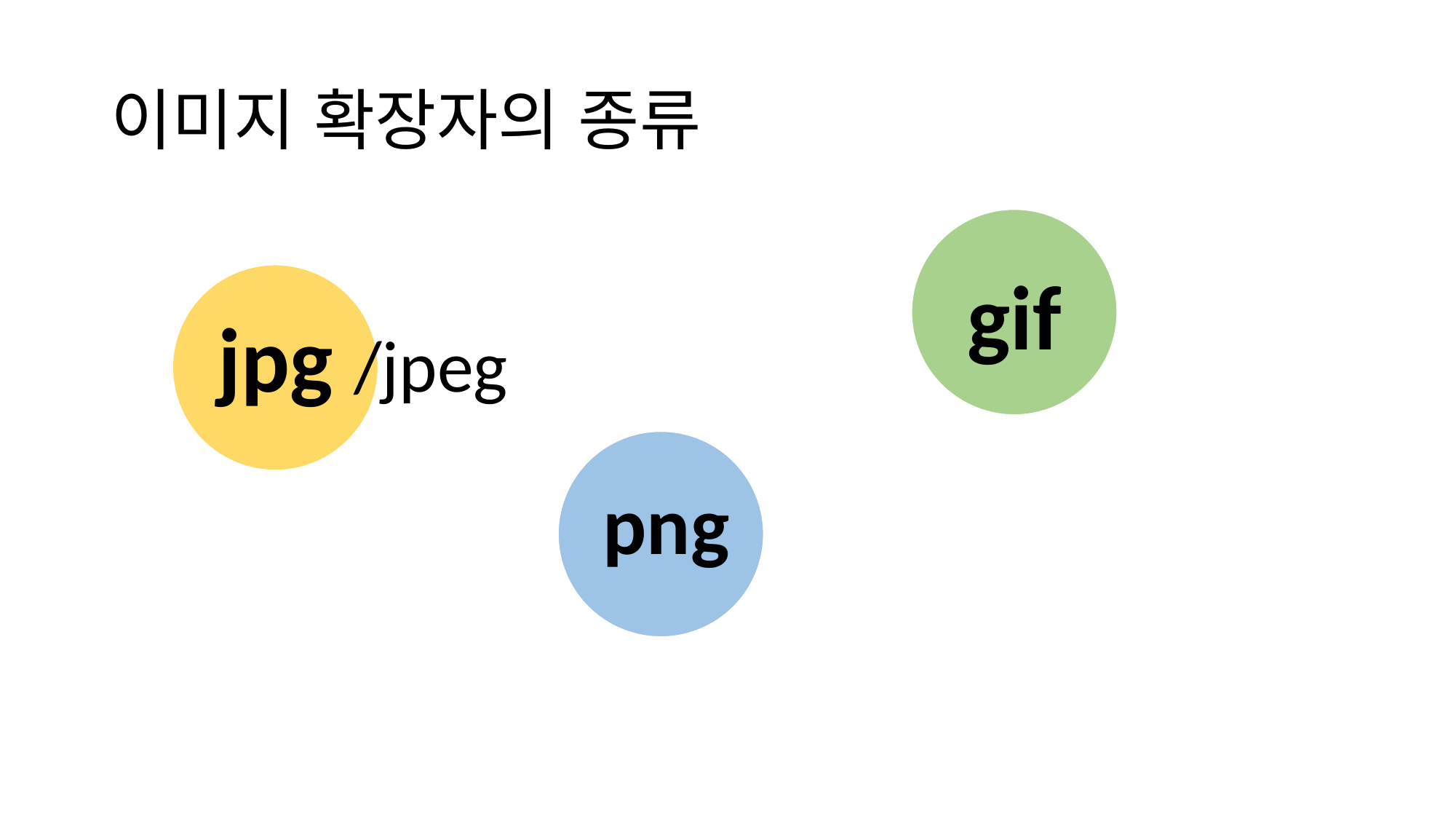

# 이미지 확장자의 종류

gif

jpg /jpeg

png